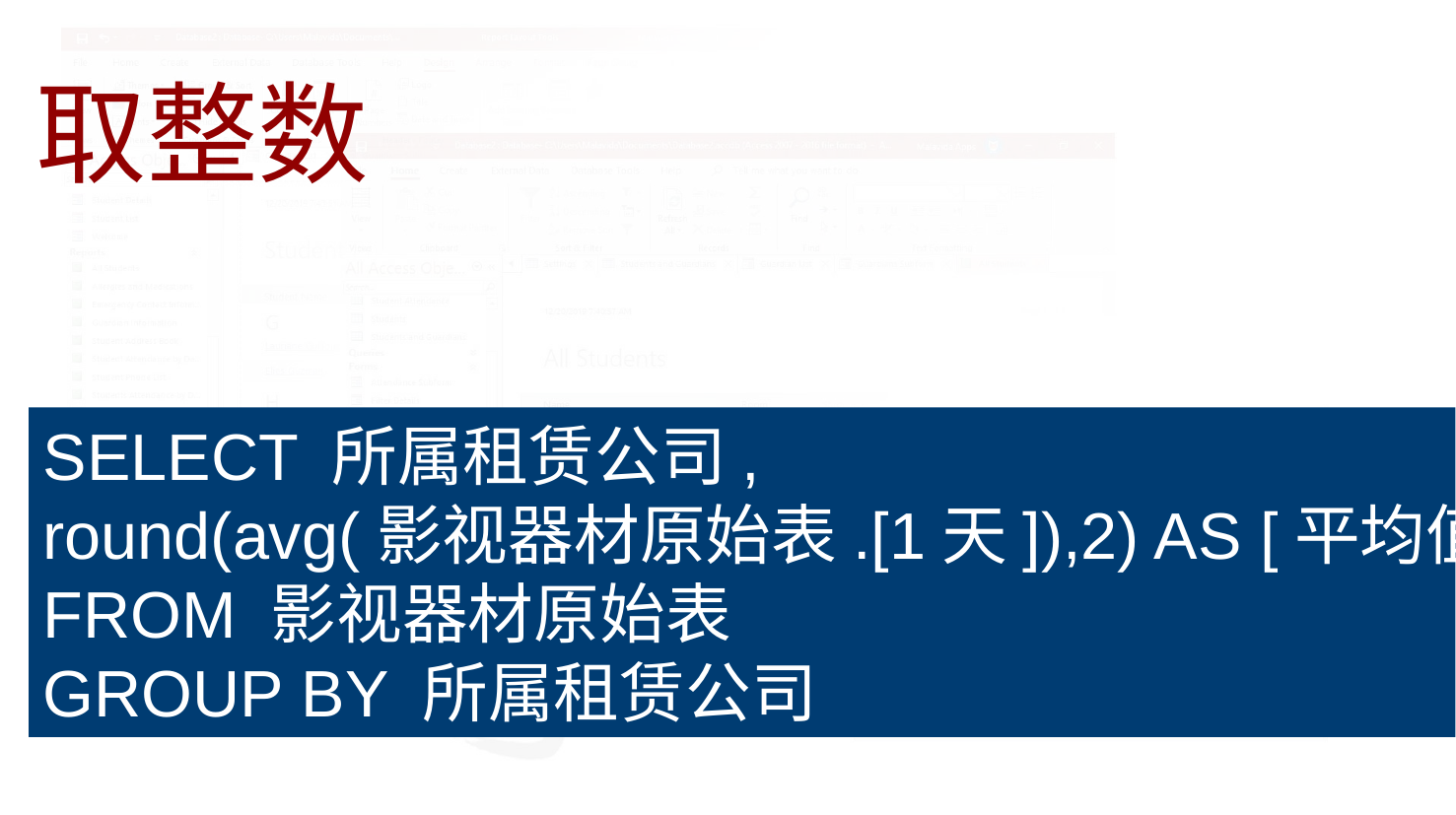

取整数
SELECT 所属租赁公司,
round(avg(影视器材原始表.[1天]),2) AS [平均值]
FROM 影视器材原始表
GROUP BY 所属租赁公司
#